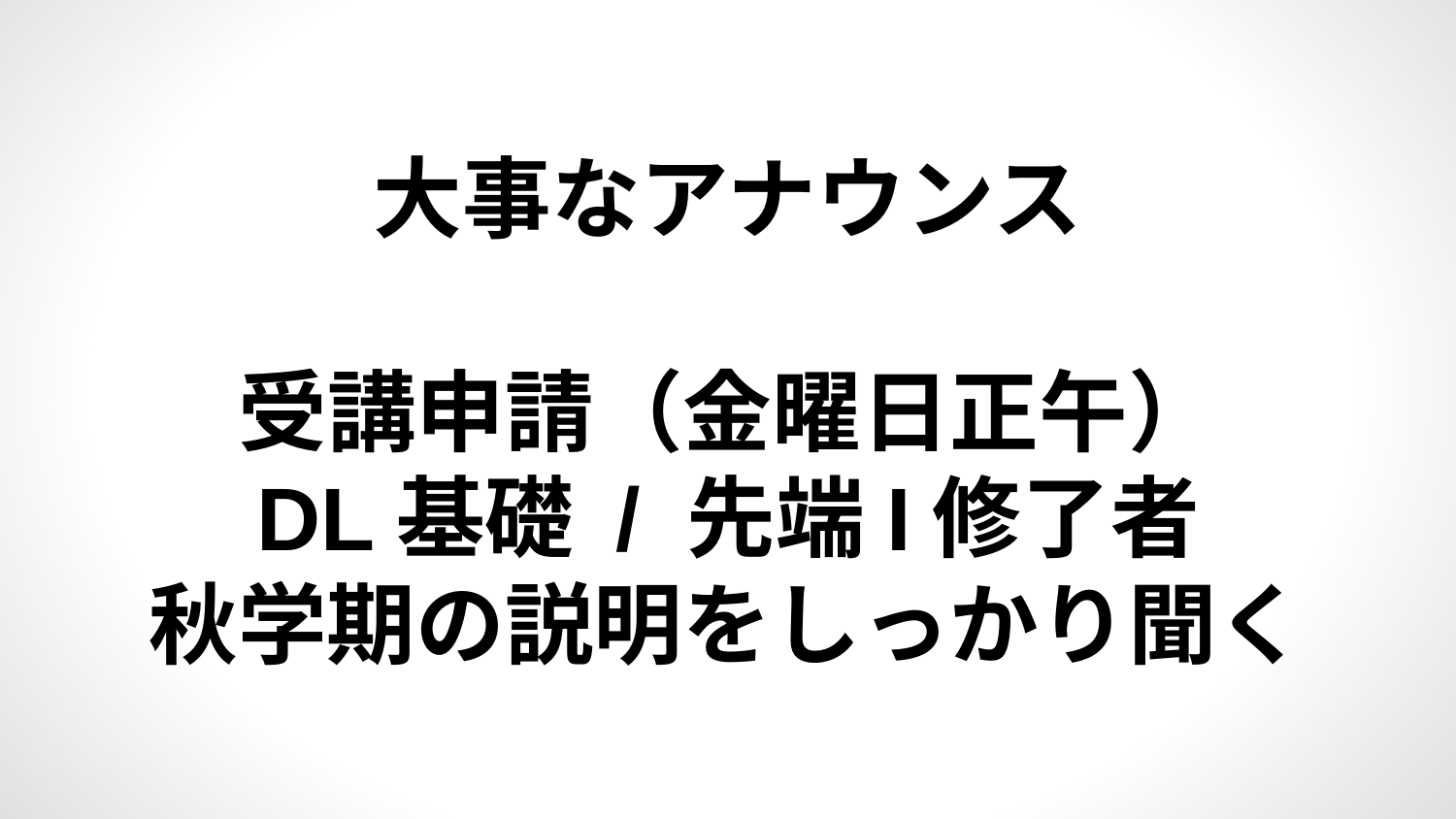

# 大事なアナウンス

受講申請（金曜日正午）
DL基礎 / 先端I修了者
秋学期の説明をしっかり聞く